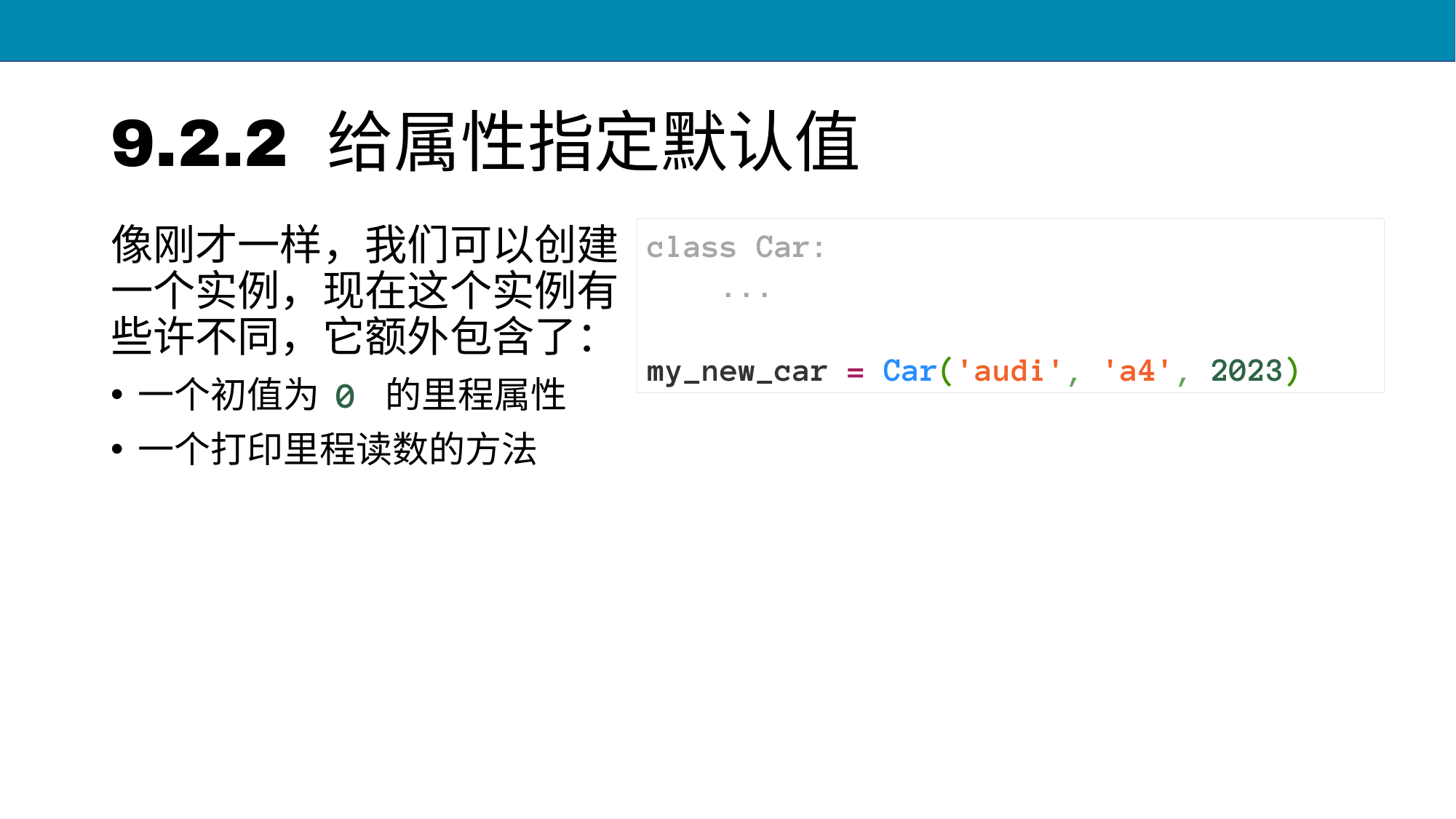

# 9.2.2 给属性指定默认值
像刚才一样，我们可以创建一个实例，现在这个实例有些许不同，它额外包含了：
一个初值为 0 的里程属性
一个打印里程读数的方法

class Car:
    ...
my_new_car = Car('audi', 'a4', 2023)